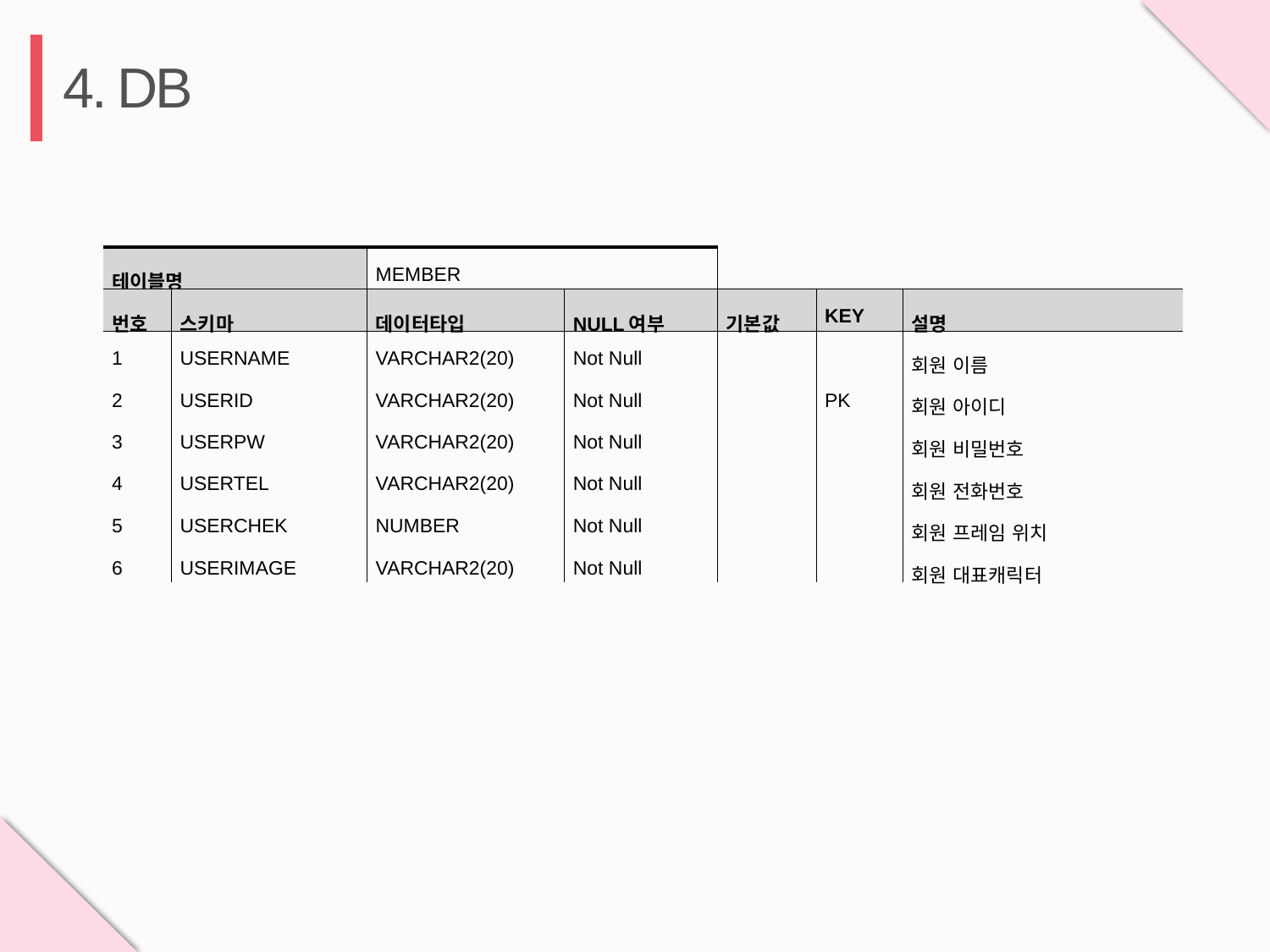

4. DB
| 테이블명 |  | MEMBER |  |  |  |  |
| --- | --- | --- | --- | --- | --- | --- |
| 번호 | 스키마 | 데이터타입 | NULL여부 | 기본값 | KEY | 설명 |
| 1 | USERNAME | VARCHAR2(20) | Not Null |  |  | 회원 이름 |
| 2 | USERID | VARCHAR2(20) | Not Null |  | PK | 회원 아이디 |
| 3 | USERPW | VARCHAR2(20) | Not Null |  |  | 회원 비밀번호 |
| 4 | USERTEL | VARCHAR2(20) | Not Null |  |  | 회원 전화번호 |
| 5 | USERCHEK | NUMBER | Not Null |  |  | 회원 프레임 위치 |
| 6 | USERIMAGE | VARCHAR2(20) | Not Null |  |  | 회원 대표캐릭터 |